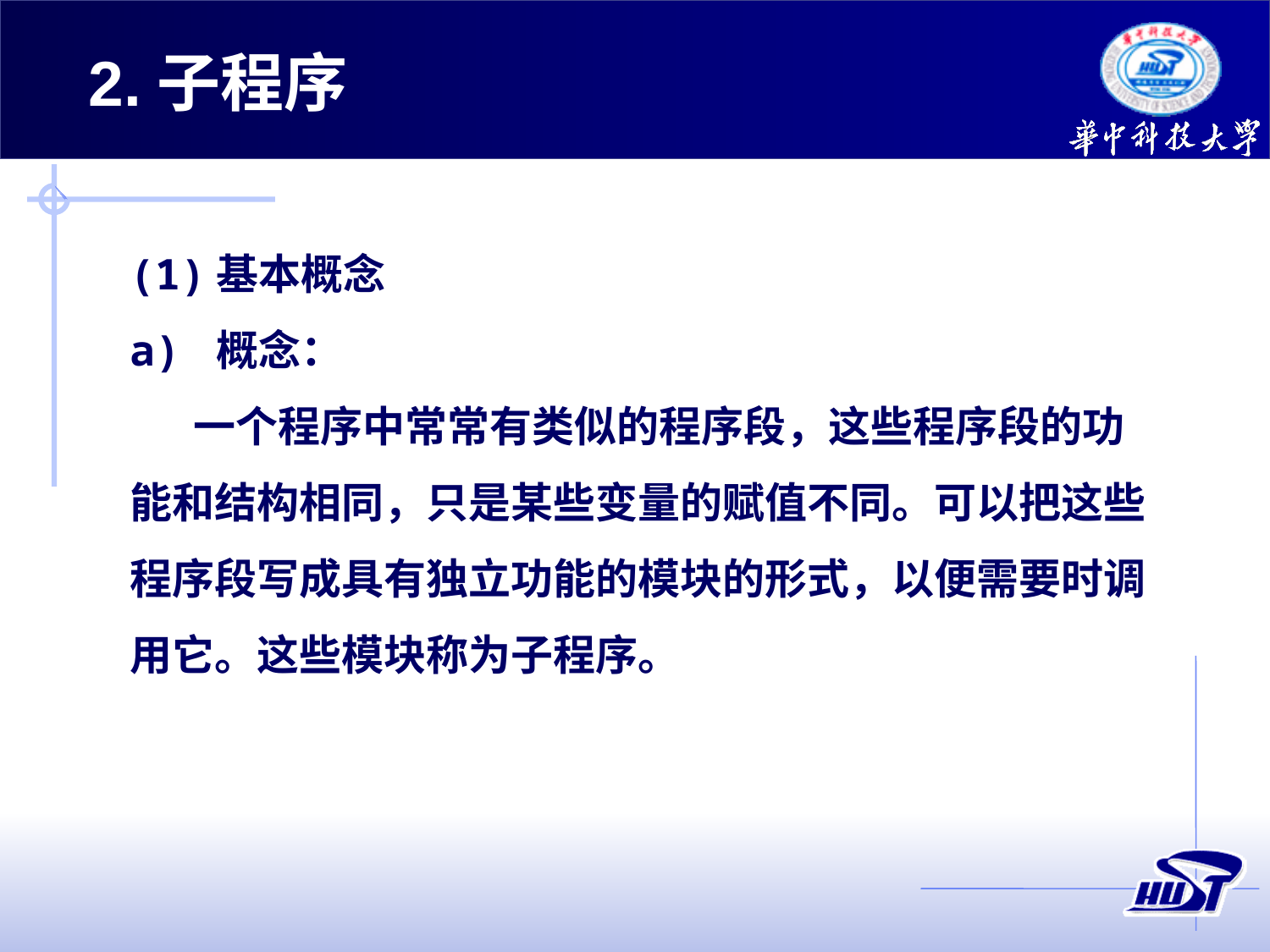

2.子程序
(1)基本概念
a) 概念：
一个程序中常常有类似的程序段，这些程序段的功能和结构相同，只是某些变量的赋值不同。可以把这些程序段写成具有独立功能的模块的形式，以便需要时调用它。这些模块称为子程序。